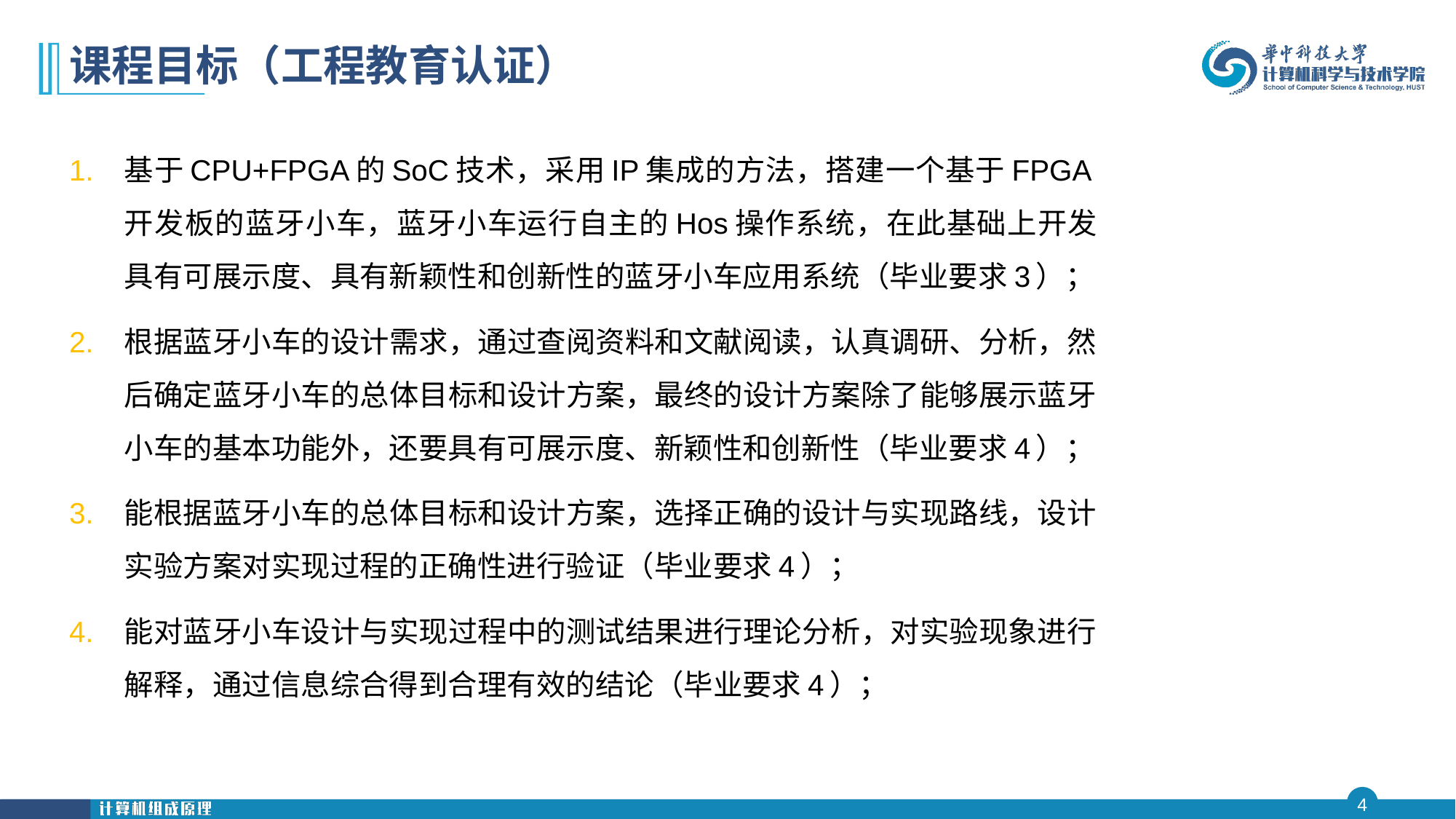

# 课程目标（工程教育认证）
基于CPU+FPGA的SoC技术，采用IP集成的方法，搭建一个基于FPGA开发板的蓝牙小车，蓝牙小车运行自主的Hos操作系统，在此基础上开发具有可展示度、具有新颖性和创新性的蓝牙小车应用系统（毕业要求3）；
根据蓝牙小车的设计需求，通过查阅资料和文献阅读，认真调研、分析，然后确定蓝牙小车的总体目标和设计方案，最终的设计方案除了能够展示蓝牙小车的基本功能外，还要具有可展示度、新颖性和创新性（毕业要求4）；
能根据蓝牙小车的总体目标和设计方案，选择正确的设计与实现路线，设计实验方案对实现过程的正确性进行验证（毕业要求4）；
能对蓝牙小车设计与实现过程中的测试结果进行理论分析，对实验现象进行解释，通过信息综合得到合理有效的结论（毕业要求4）；